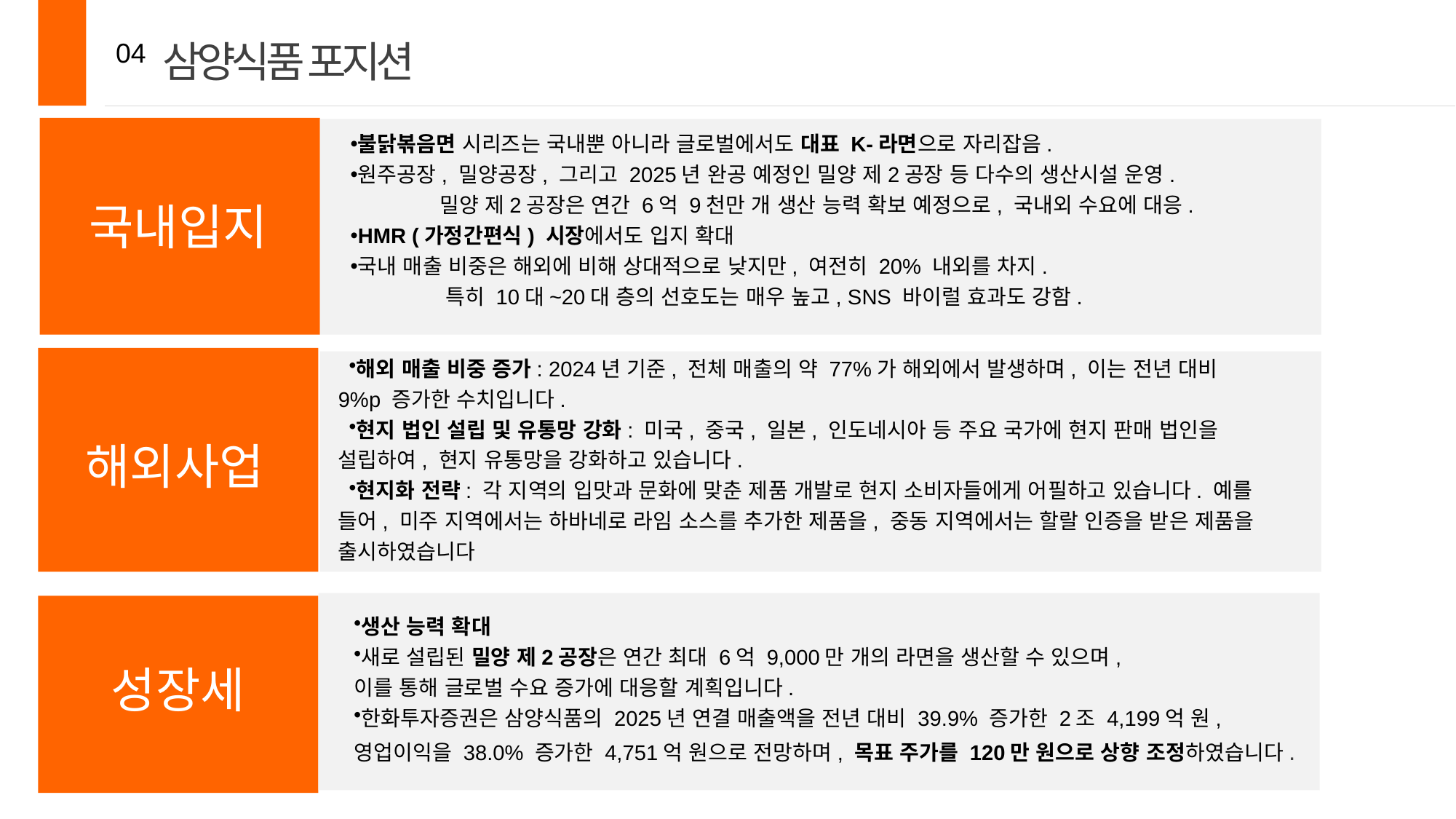

삼양식품 포지션
04

불닭볶음면 시리즈는 국내뿐 아니라 글로벌에서도 대표 K-라면으로 자리잡음.
원주공장, 밀양공장, 그리고 2025년 완공 예정인 밀양 제2공장 등 다수의 생산시설 운영.
              밀양 제2공장은 연간 6억 9천만 개 생산 능력 확보 예정으로, 국내외 수요에 대응.
HMR (가정간편식) 시장에서도 입지 확대
국내 매출 비중은 해외에 비해 상대적으로 낮지만, 여전히 20% 내외를 차지.
               특히 10대~20대 층의 선호도는 매우 높고, SNS 바이럴 효과도 강함.

국내입지
해외 매출 비중 증가: 2024년 기준, 전체 매출의 약 77%가 해외에서 발생하며, 이는 전년 대비 9%p 증가한 수치입니다.
현지 법인 설립 및 유통망 강화: 미국, 중국, 일본, 인도네시아 등 주요 국가에 현지 판매 법인을 설립하여, 현지 유통망을 강화하고 있습니다.
현지화 전략: 각 지역의 입맛과 문화에 맞춘 제품 개발로 현지 소비자들에게 어필하고 있습니다. 예를 들어, 미주 지역에서는 하바네로 라임 소스를 추가한 제품을, 중동 지역에서는 할랄 인증을 받은 제품을 출시하였습니다

해외사업

생산 능력 확대
새로 설립된 밀양 제2공장은 연간 최대 6억 9,000만 개의 라면을 생산할 수 있으며,
 이를 통해 글로벌 수요 증가에 대응할 계획입니다.
한화투자증권은 삼양식품의 2025년 연결 매출액을 전년 대비 39.9% 증가한 2조 4,199억 원,
 영업이익을 38.0% 증가한 4,751억 원으로 전망하며, 목표 주가를 120만 원으로 상향 조정하였습니다.

성장세